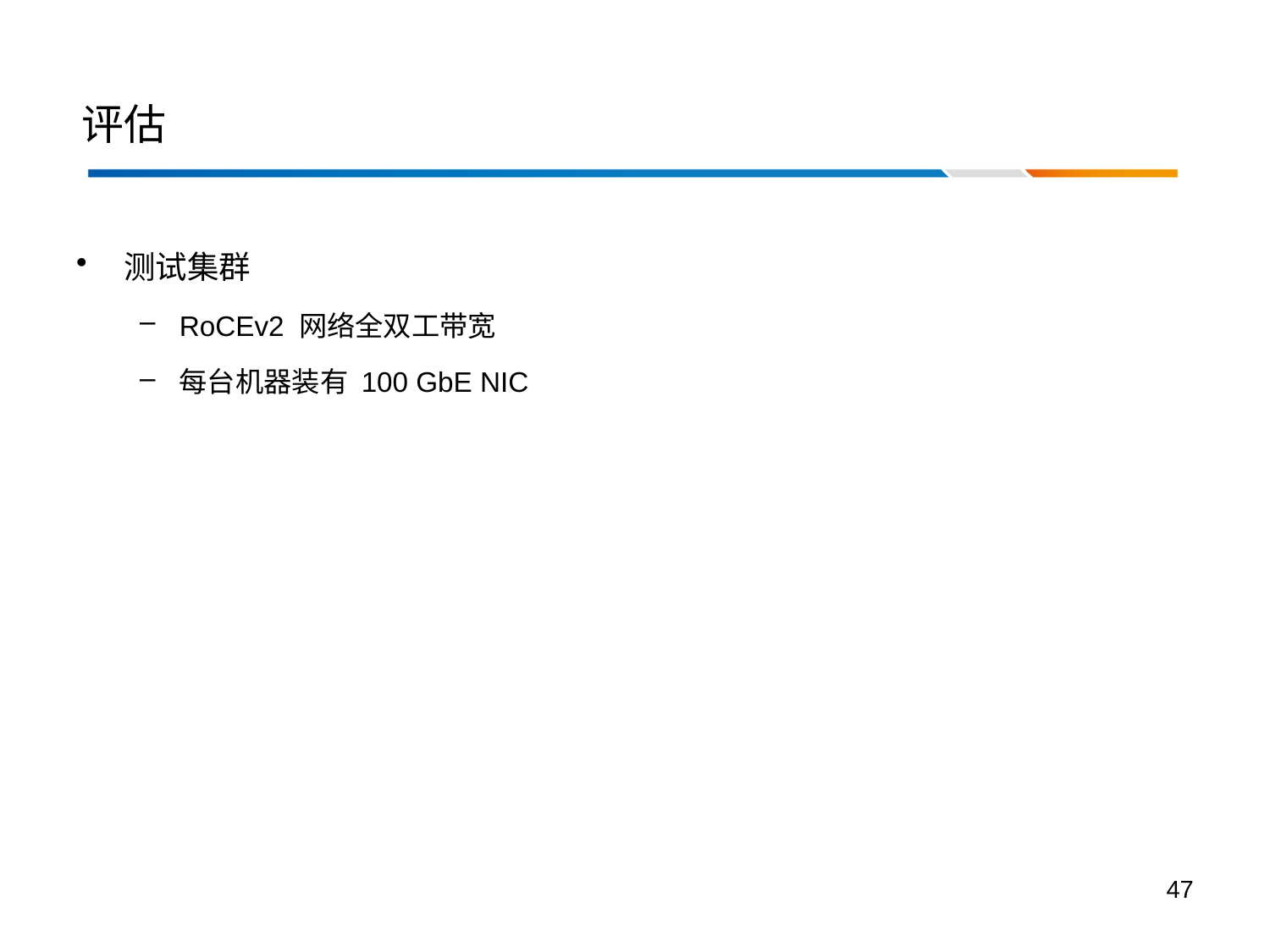

# 评估
测试集群
RoCEv2 网络全双工带宽
每台机器装有 100 GbE NIC
47